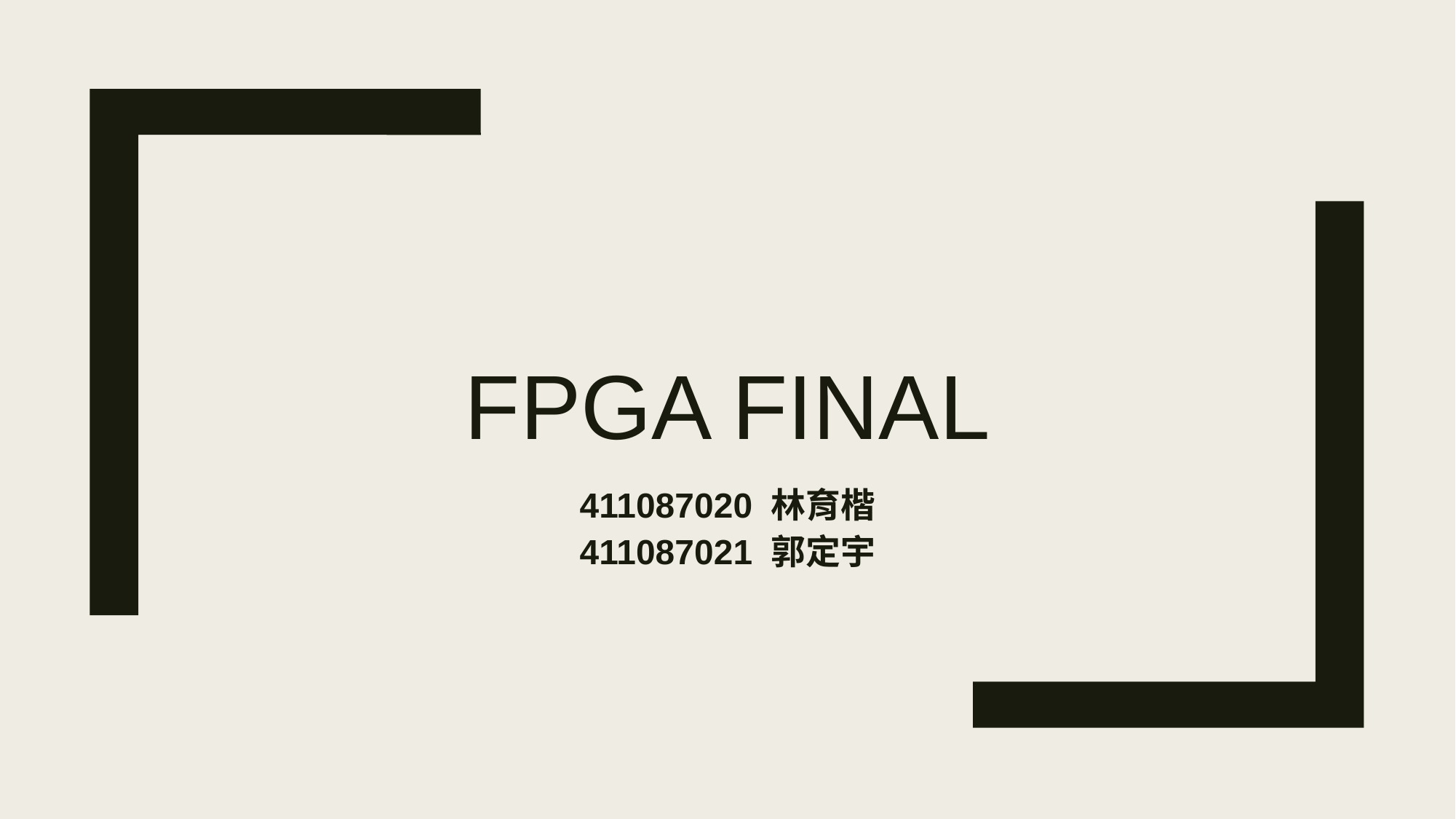

# FPGA final
411087020 林育楷
411087021 郭定宇